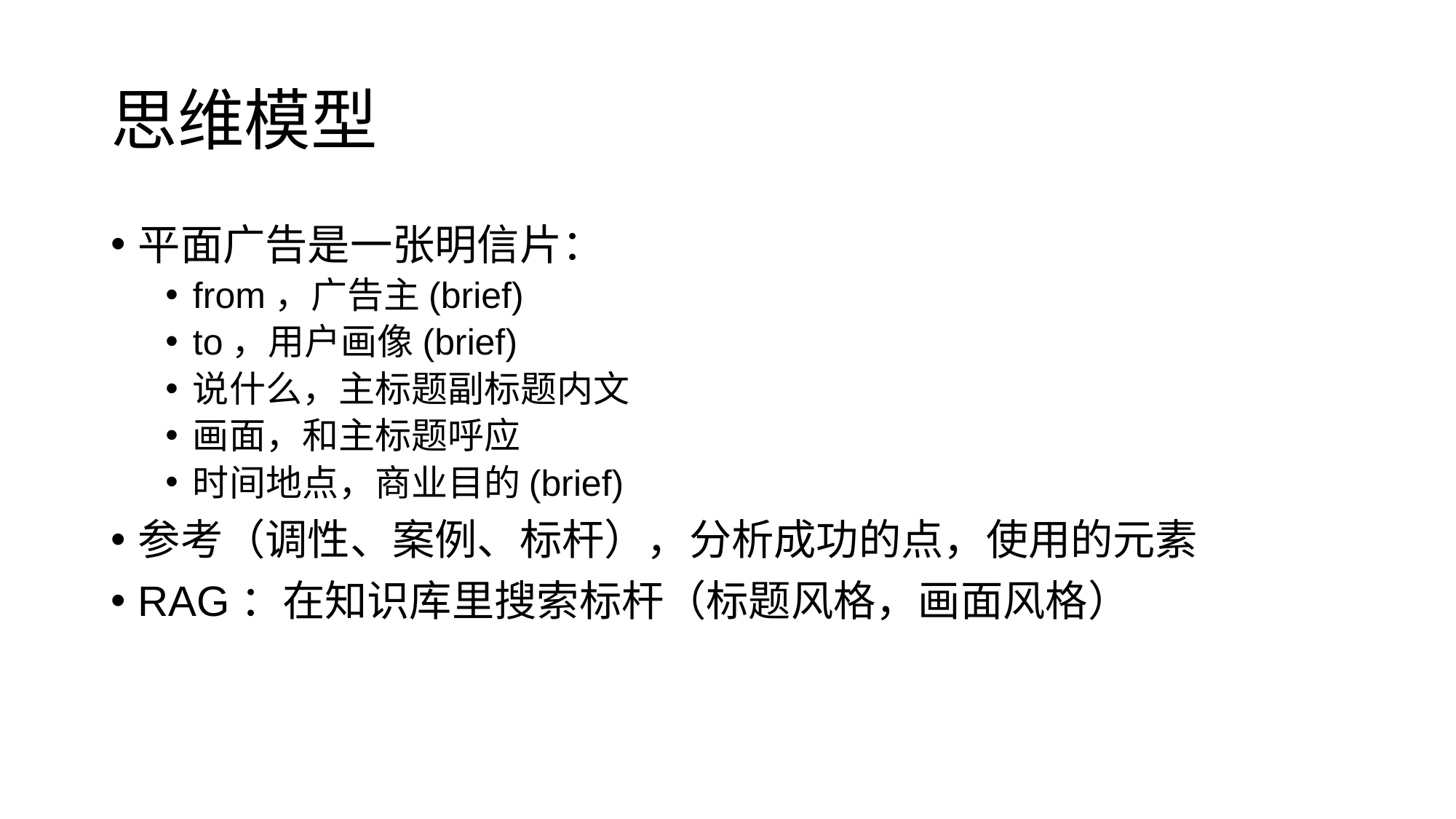

# 思维模型
平面广告是一张明信片：
from，广告主(brief)
to，用户画像(brief)
说什么，主标题副标题内文
画面，和主标题呼应
时间地点，商业目的(brief)
参考（调性、案例、标杆），分析成功的点，使用的元素
RAG：在知识库里搜索标杆（标题风格，画面风格）